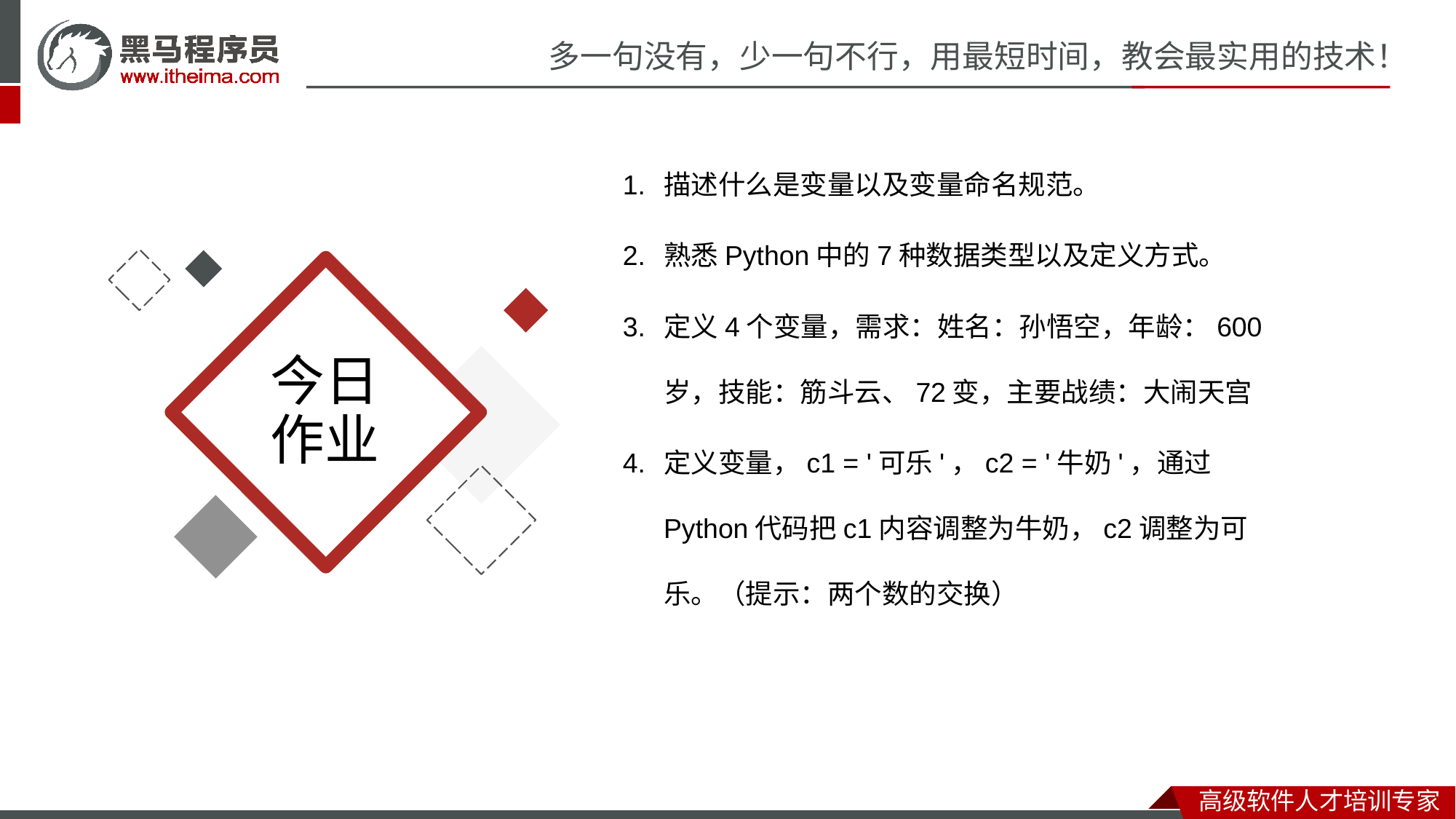

描述什么是变量以及变量命名规范。
熟悉Python中的7种数据类型以及定义方式。
定义4个变量，需求：姓名：孙悟空，年龄：600岁，技能：筋斗云、72变，主要战绩：大闹天宫
定义变量，c1 = '可乐'，c2 = '牛奶'，通过Python代码把c1内容调整为牛奶，c2调整为可乐。（提示：两个数的交换）